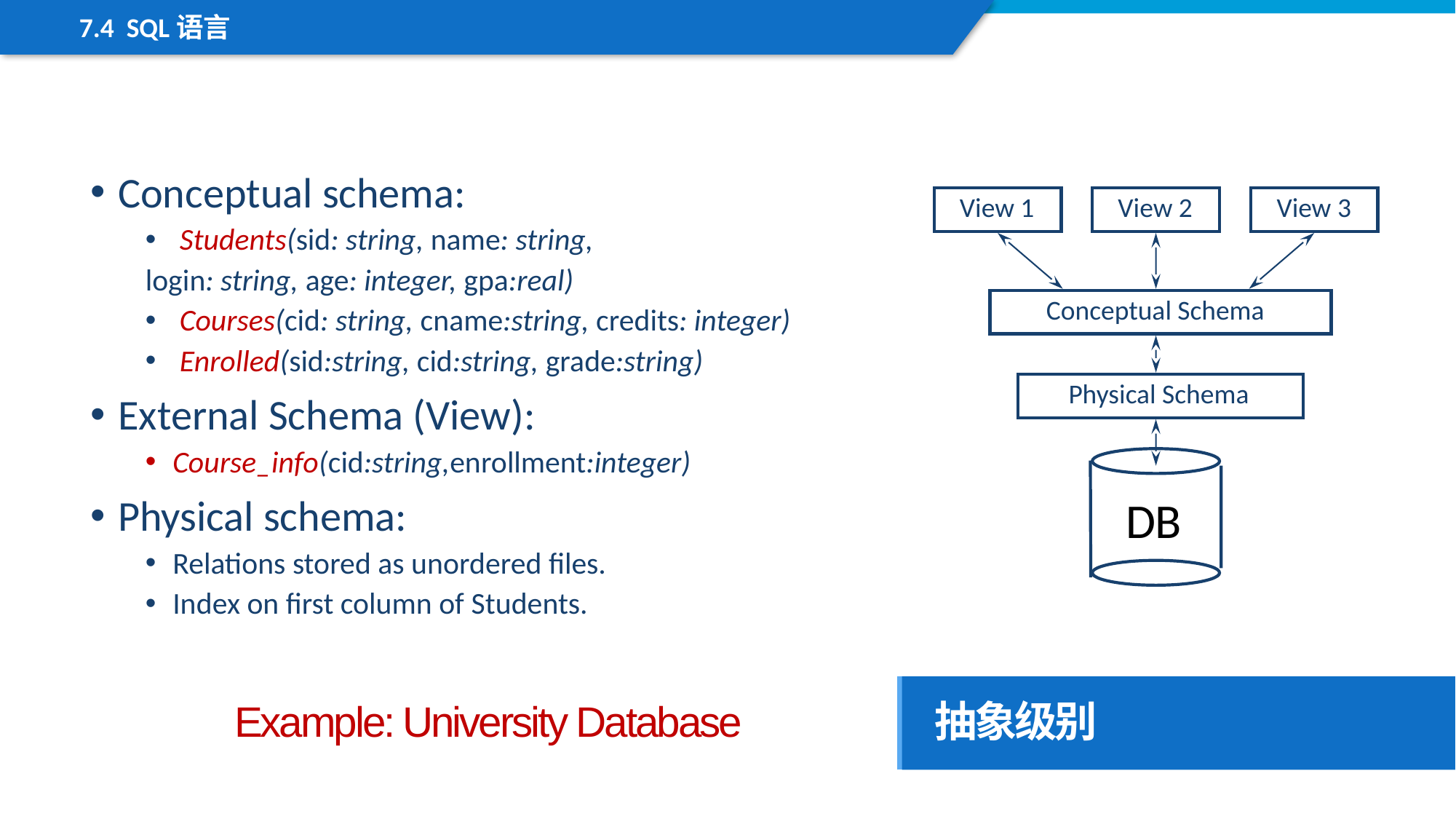

7.4  SQL语言
Conceptual schema:
 Students(sid: string, name: string,
login: string, age: integer, gpa:real)
 Courses(cid: string, cname:string, credits: integer)
 Enrolled(sid:string, cid:string, grade:string)
External Schema (View):
Course_info(cid:string,enrollment:integer)
Physical schema:
Relations stored as unordered files.
Index on first column of Students.
View 1
View 2
View 3

Conceptual Schema

Physical Schema

DB

抽象级别
Example: University Database